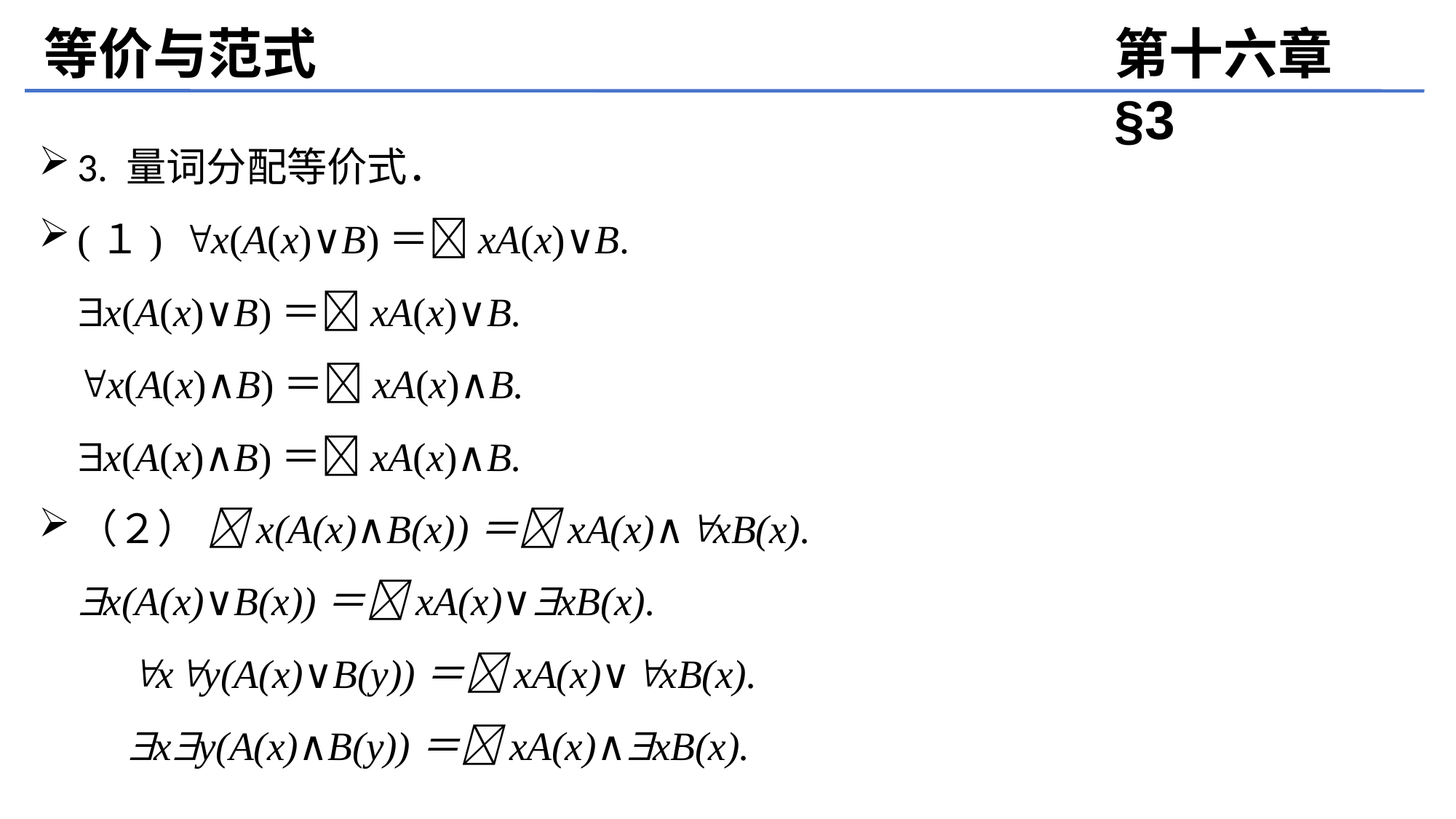

等价与范式
第十六章 §3
3. 量词分配等价式．
(１)  ∀x(A(x)∨B)＝∀xA(x)∨B.
		∃x(A(x)∨B)＝∃xA(x)∨B.
		∀x(A(x)∧B)＝∀xA(x)∧B.
		∃x(A(x)∧B)＝∃xA(x)∧B.
（２） ∀x(A(x)∧B(x))＝∀xA(x)∧∀xB(x).
		∃x(A(x)∨B(x))＝∃xA(x)∨∃xB(x).
	     ∀x∀y(A(x)∨B(y))＝∀xA(x)∨∀xB(x).
	     ∃x∃y(A(x)∧B(y))＝∃xA(x)∧∃xB(x).